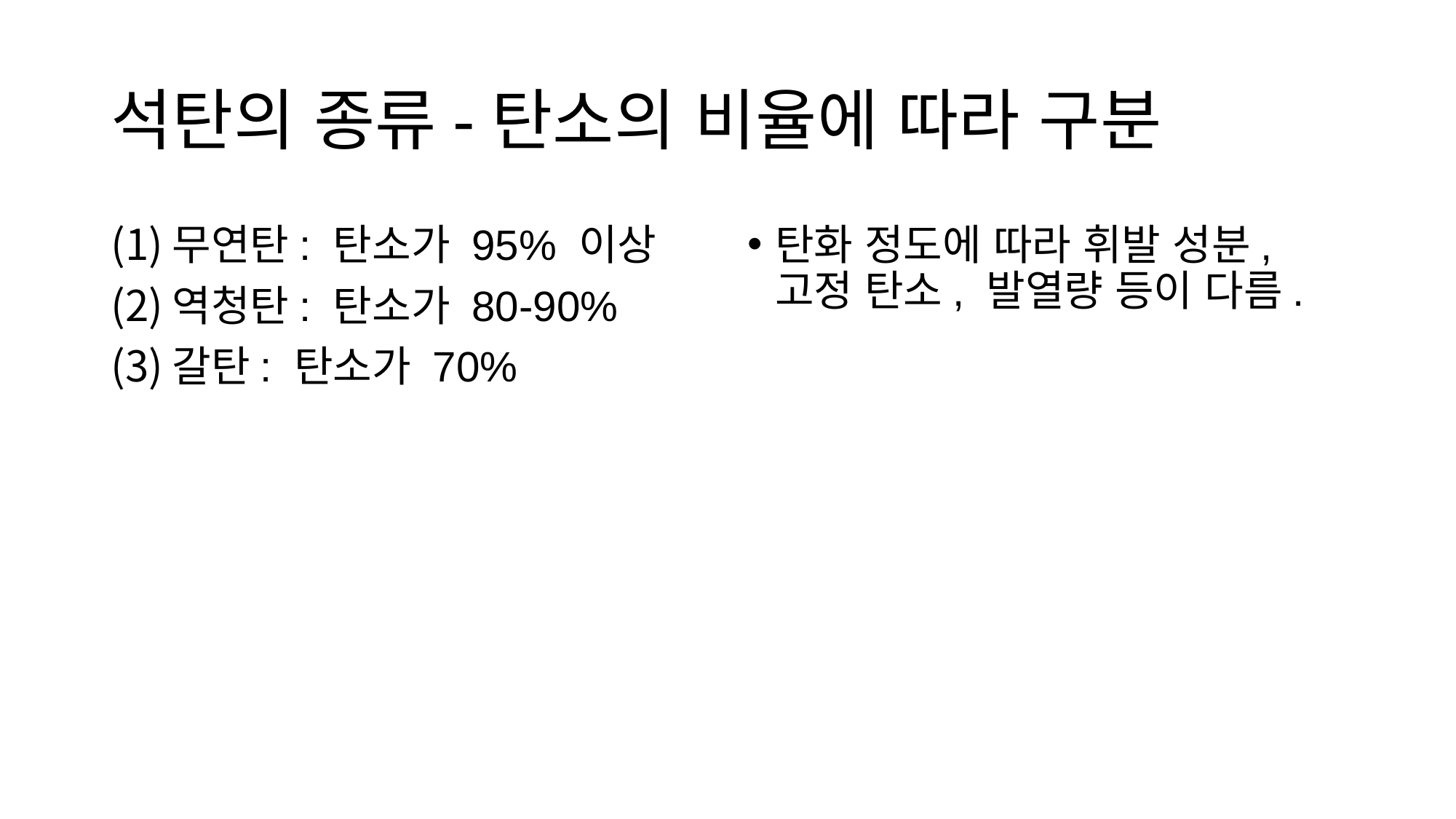

# 석탄의 종류-탄소의 비율에 따라 구분
무연탄: 탄소가 95% 이상
역청탄: 탄소가 80-90%
갈탄: 탄소가 70%

탄화 정도에 따라 휘발 성분, 고정 탄소, 발열량 등이 다름.